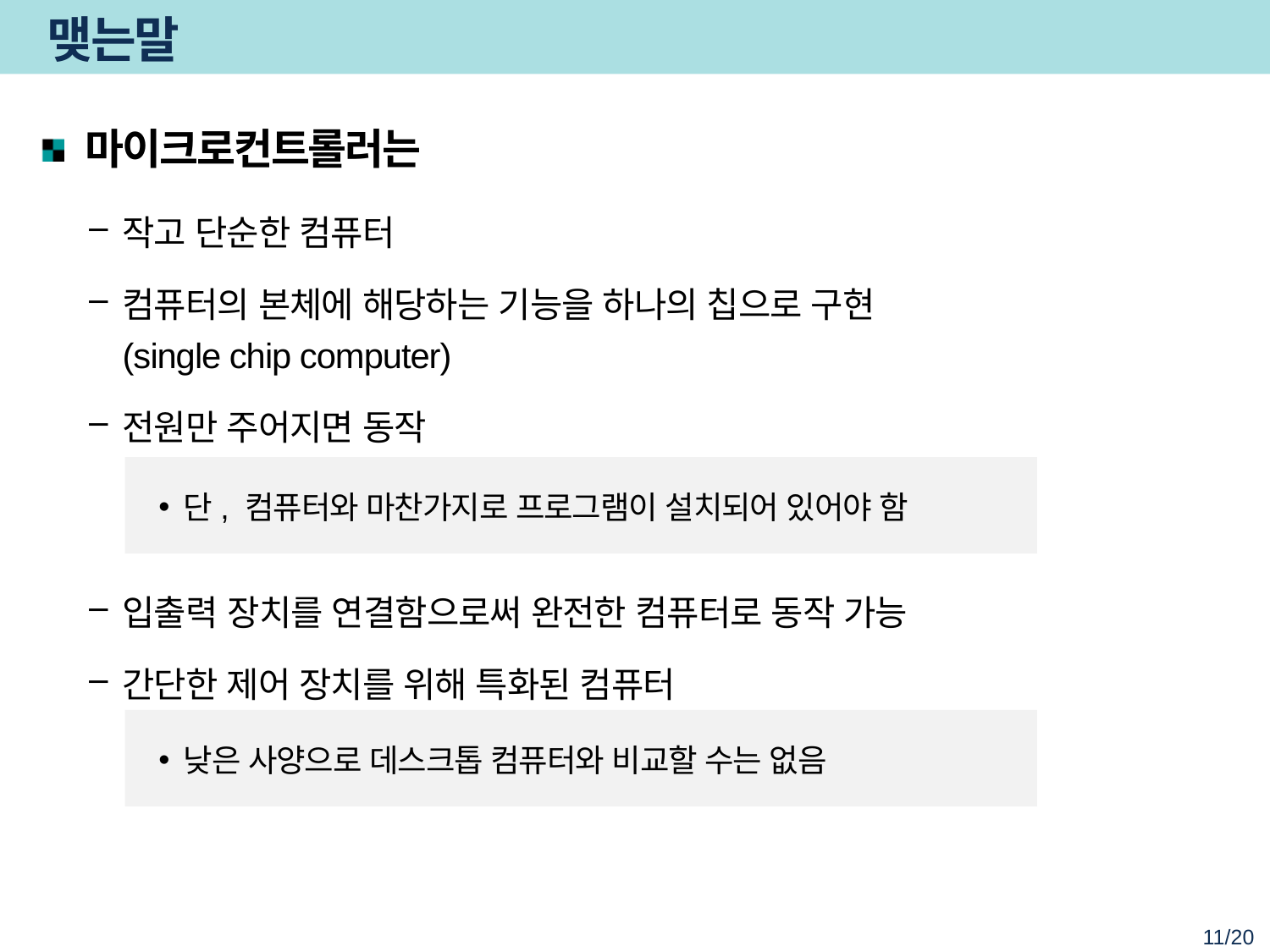

# 맺는말
마이크로컨트롤러는
작고 단순한 컴퓨터
컴퓨터의 본체에 해당하는 기능을 하나의 칩으로 구현
(single chip computer)
전원만 주어지면 동작

단, 컴퓨터와 마찬가지로 프로그램이 설치되어 있어야 함
입출력 장치를 연결함으로써 완전한 컴퓨터로 동작 가능
간단한 제어 장치를 위해 특화된 컴퓨터

낮은 사양으로 데스크톱 컴퓨터와 비교할 수는 없음